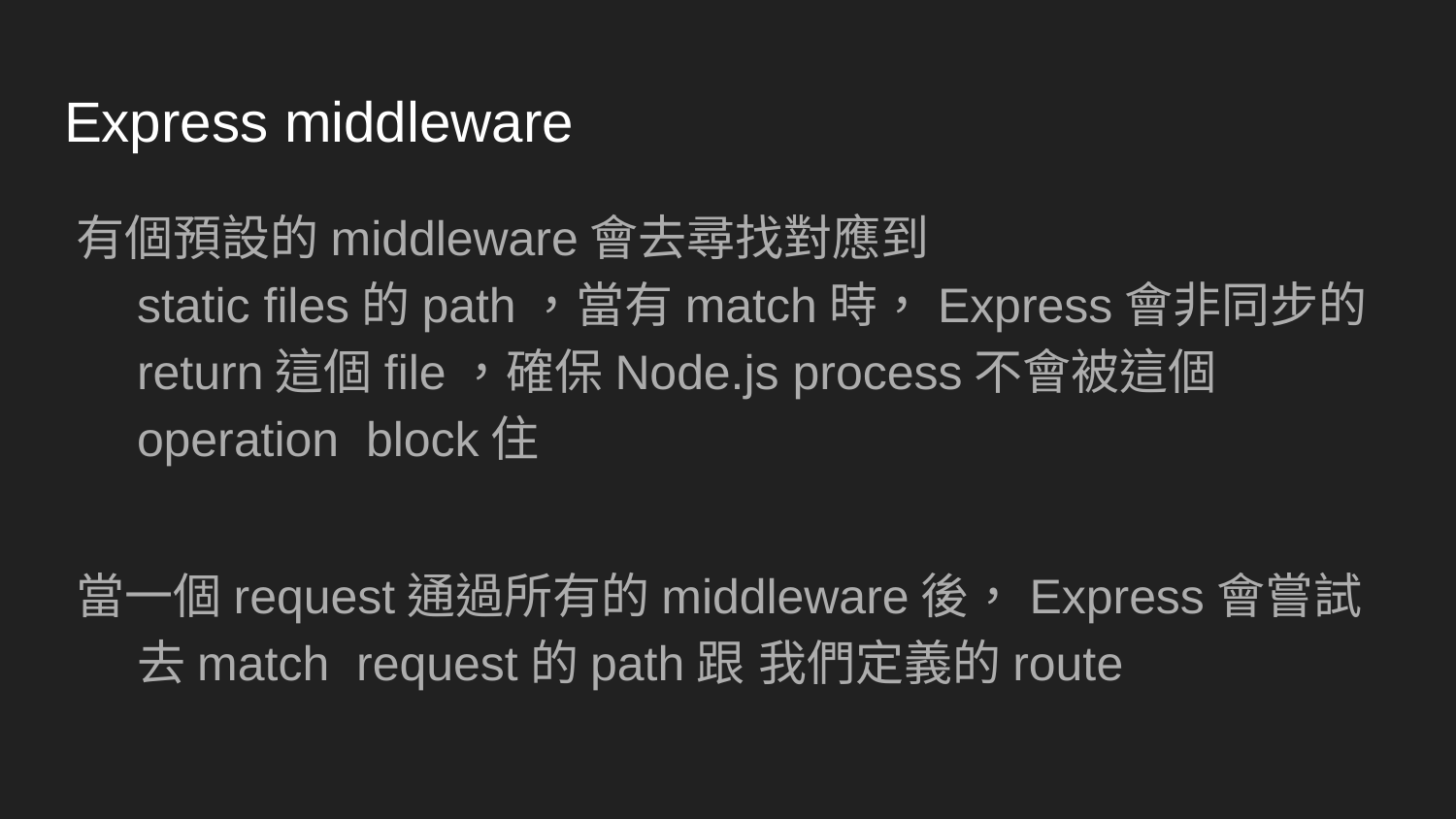

# Express middleware

有個預設的middleware會去尋找對應到
static files的path，當有match時，Express會非同步的return這個file，確保Node.js process不會被這個operation  block住
當一個request通過所有的middleware後，Express會嘗試去match  request的path跟 我們定義的route